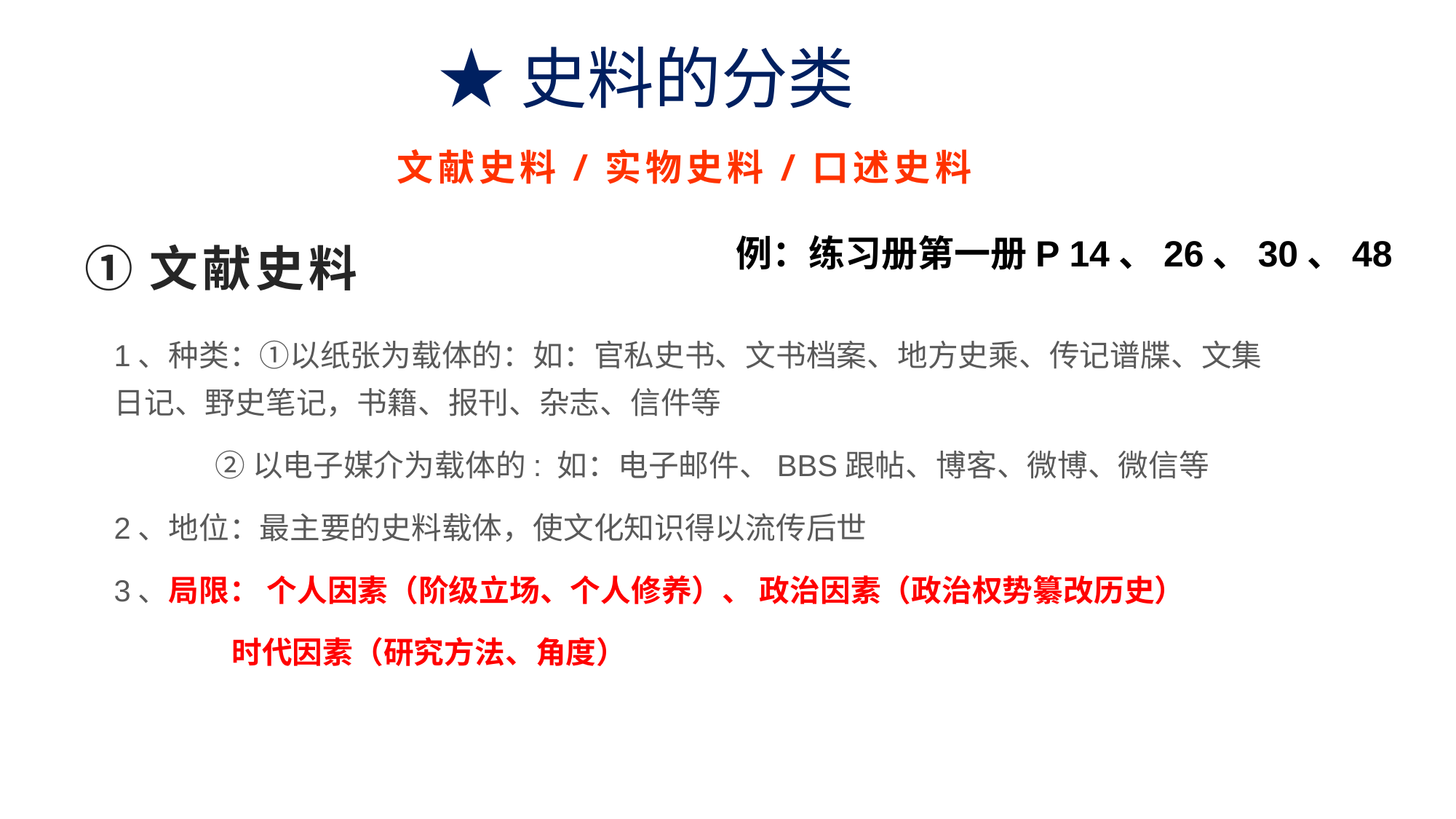

★史料的分类
文献史料/实物史料/口述史料
例：练习册第一册P 14、26、30、48
# ①文献史料
1、种类：①以纸张为载体的：如：官私史书、文书档案、地方史乘、传记谱牒、文集日记、野史笔记，书籍、报刊、杂志、信件等
               ②以电子媒介为载体的: 如：电子邮件、BBS跟帖、博客、微博、微信等
2、地位：最主要的史料载体，使文化知识得以流传后世
3、局限： 个人因素（阶级立场、个人修养）、 政治因素（政治权势纂改历史）
                时代因素（研究方法、角度）